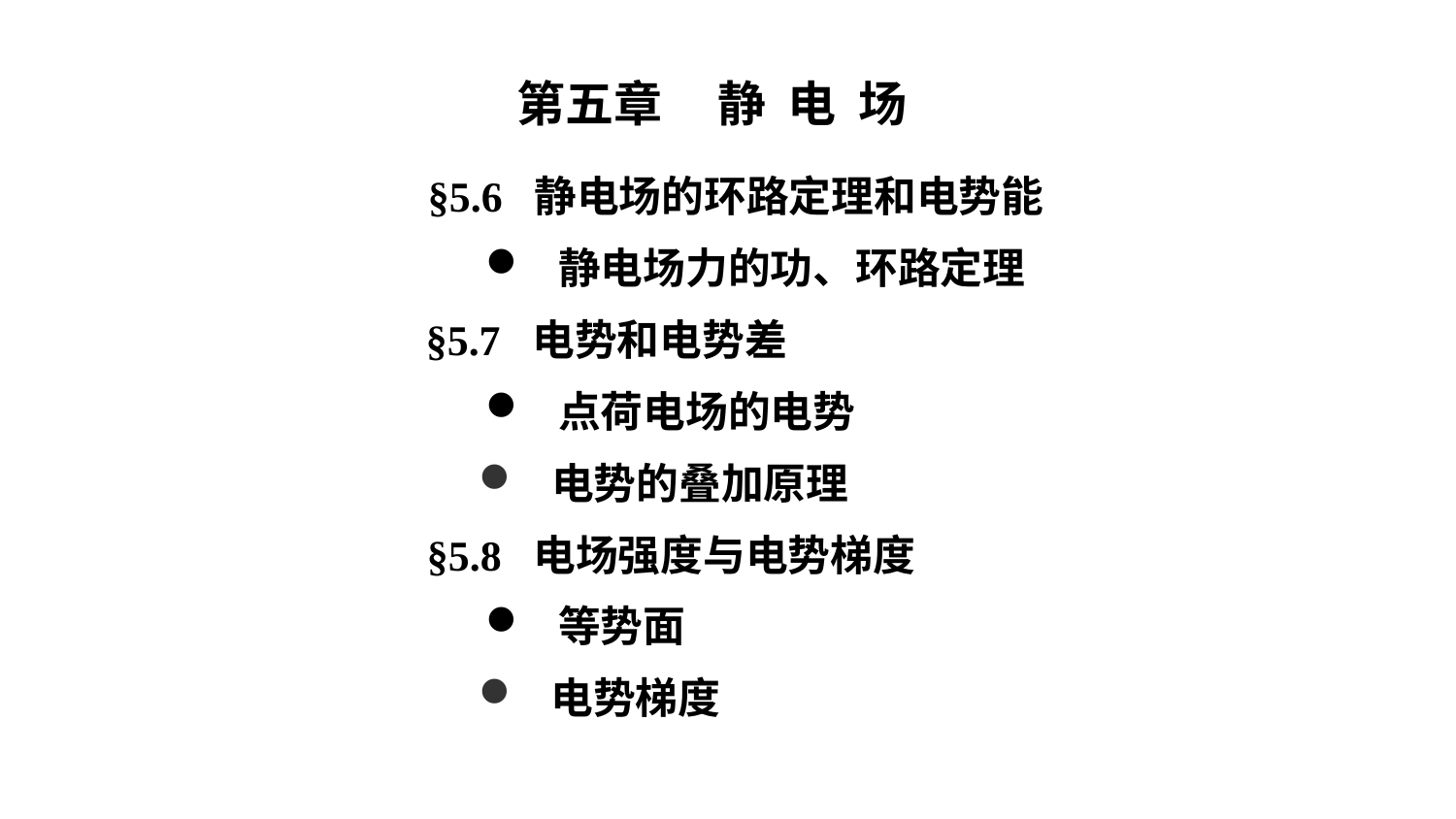

第五章     静  电  场
§5.6  静电场的环路定理和电势能
  静电场力的功、环路定理
§5.7  电势和电势差
  点荷电场的电势
  电势的叠加原理
§5.8  电场强度与电势梯度
  等势面
  电势梯度